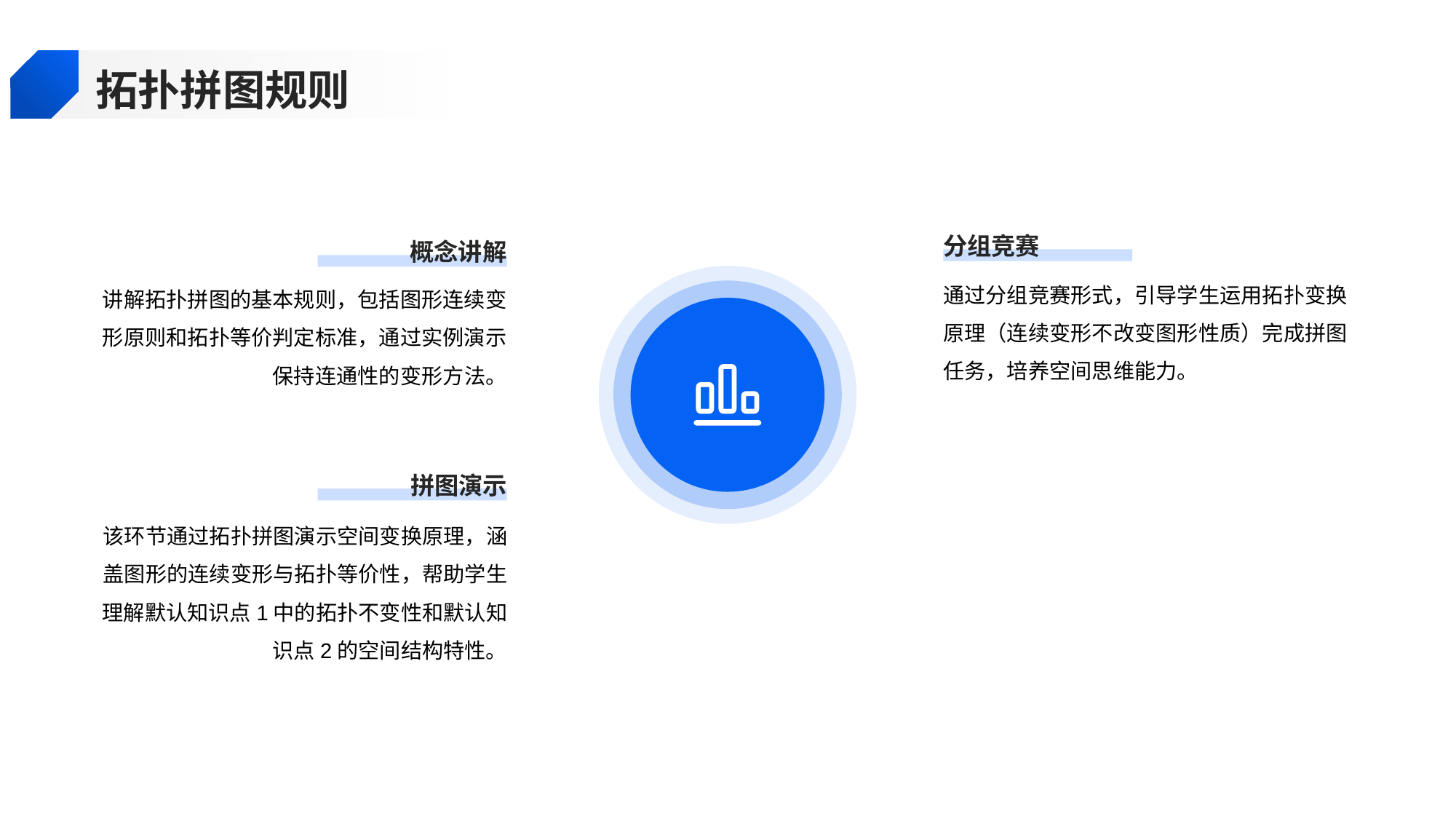

拓扑拼图规则
分组竞赛
概念讲解

通过分组竞赛形式，引导学生运用拓扑变换原理（连续变形不改变图形性质）完成拼图任务，培养空间思维能力。
讲解拓扑拼图的基本规则，包括图形连续变形原则和拓扑等价判定标准，通过实例演示保持连通性的变形方法。

拼图演示

该环节通过拓扑拼图演示空间变换原理，涵盖图形的连续变形与拓扑等价性，帮助学生理解默认知识点1中的拓扑不变性和默认知识点2的空间结构特性。